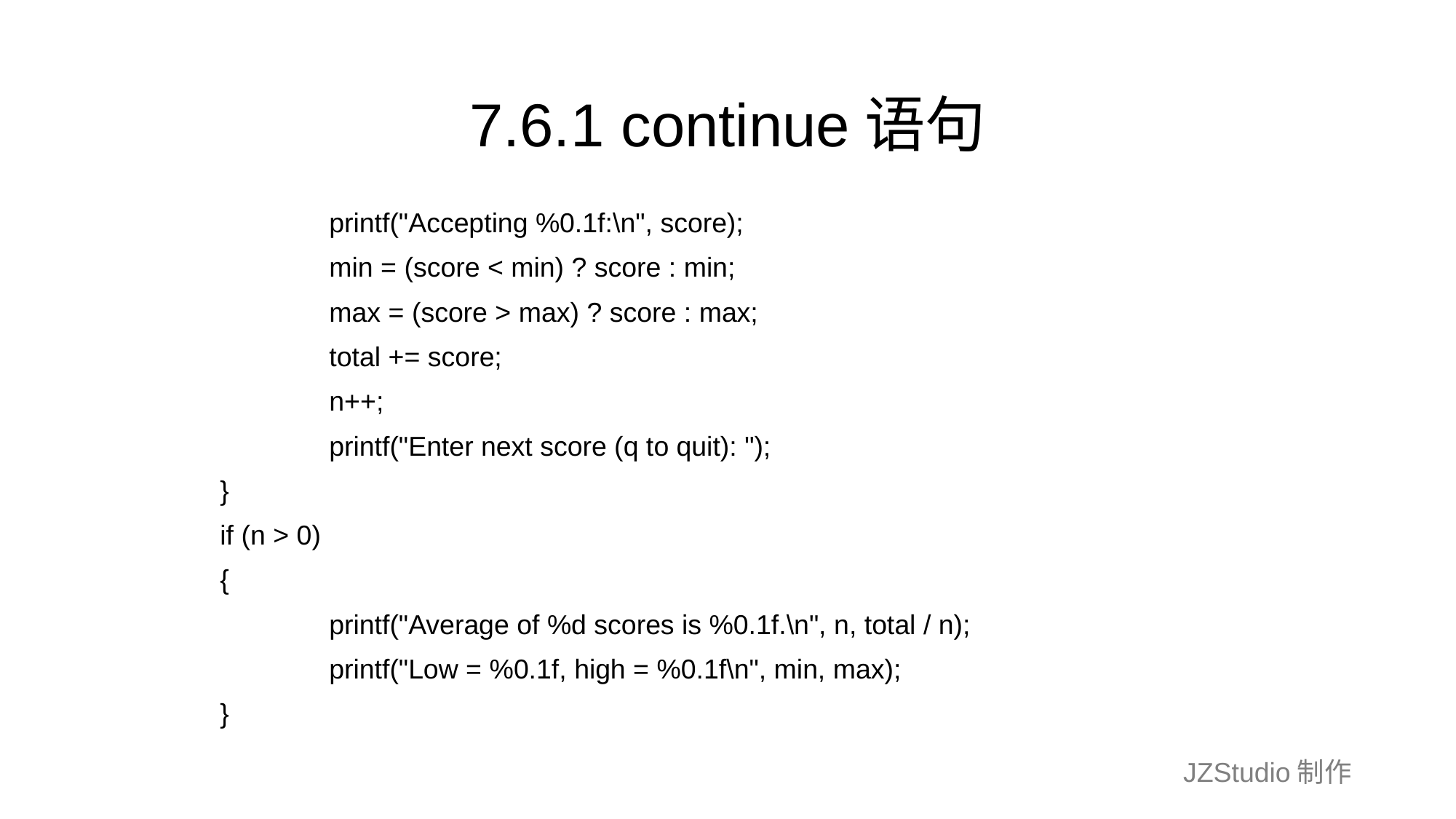

# 7.6.1 continue语句
		printf("Accepting %0.1f:\n", score);
		min = (score < min) ? score : min;
		max = (score > max) ? score : max;
		total += score;
		n++;
		printf("Enter next score (q to quit): ");
	}
	if (n > 0)
	{
		printf("Average of %d scores is %0.1f.\n", n, total / n);
		printf("Low = %0.1f, high = %0.1f\n", min, max);
	}